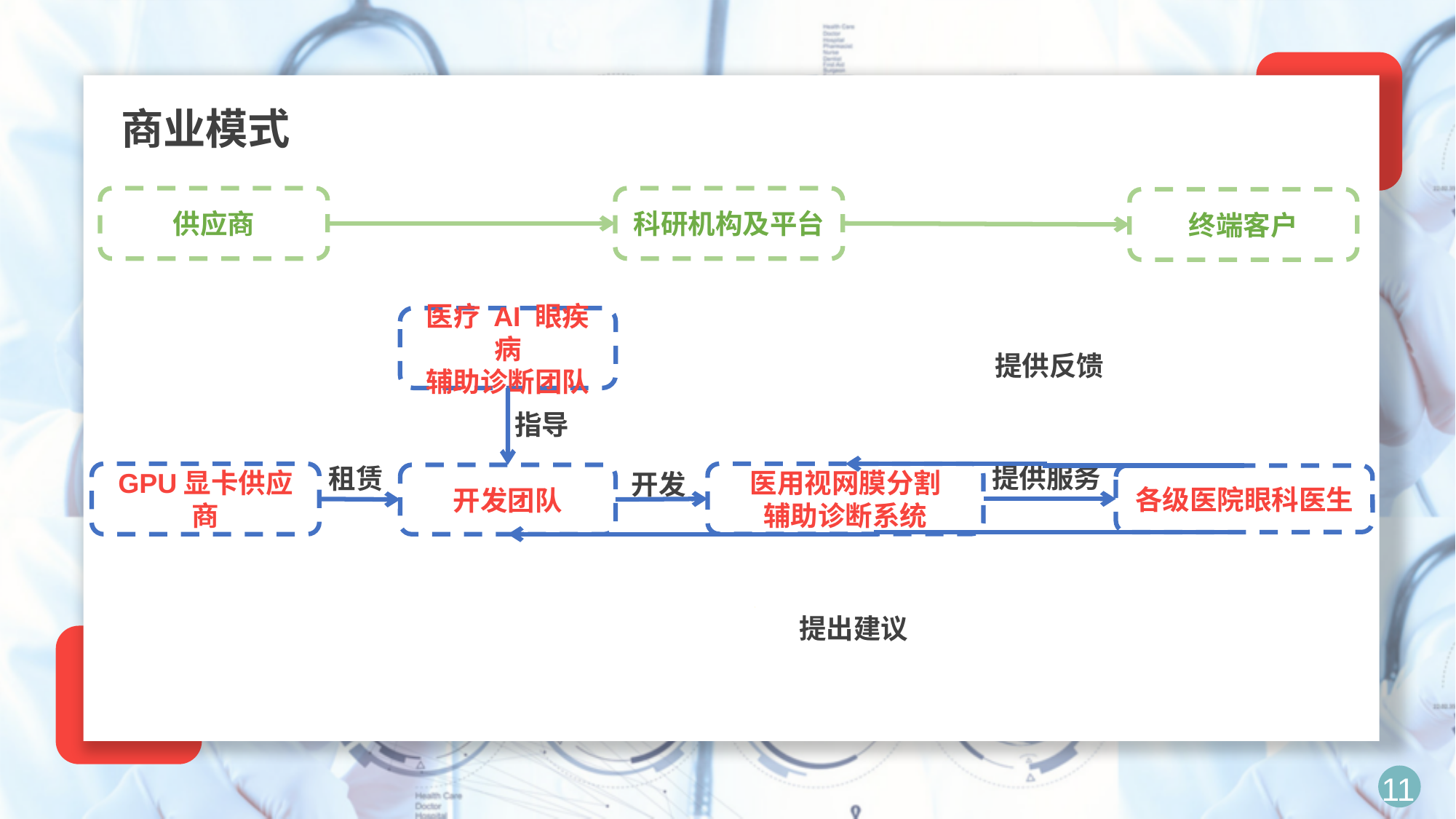

商业模式
供应商
科研机构及平台
终端客户
医疗 AI 眼疾病
辅助诊断团队
提供反馈
指导
提供服务
开发
医用视网膜分割
辅助诊断系统
开发团队
各级医院眼科医生
提出建议
租赁
GPU显卡供应商

11